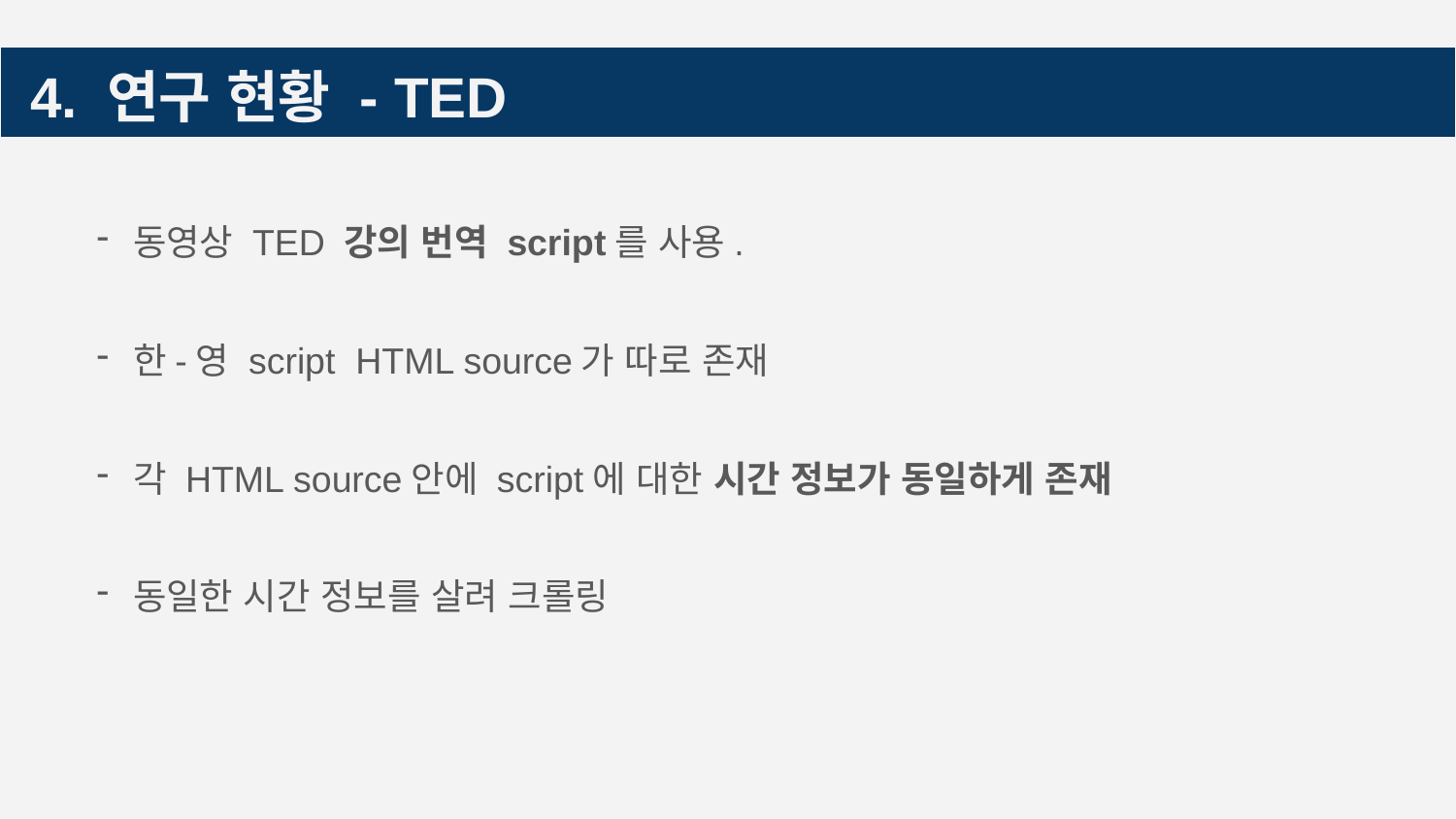

# 4. 연구 현황 - TED
동영상 TED 강의 번역 script를 사용.
한-영 script  HTML source가 따로 존재
각 HTML source안에 script에 대한 시간 정보가 동일하게 존재
동일한 시간 정보를 살려 크롤링